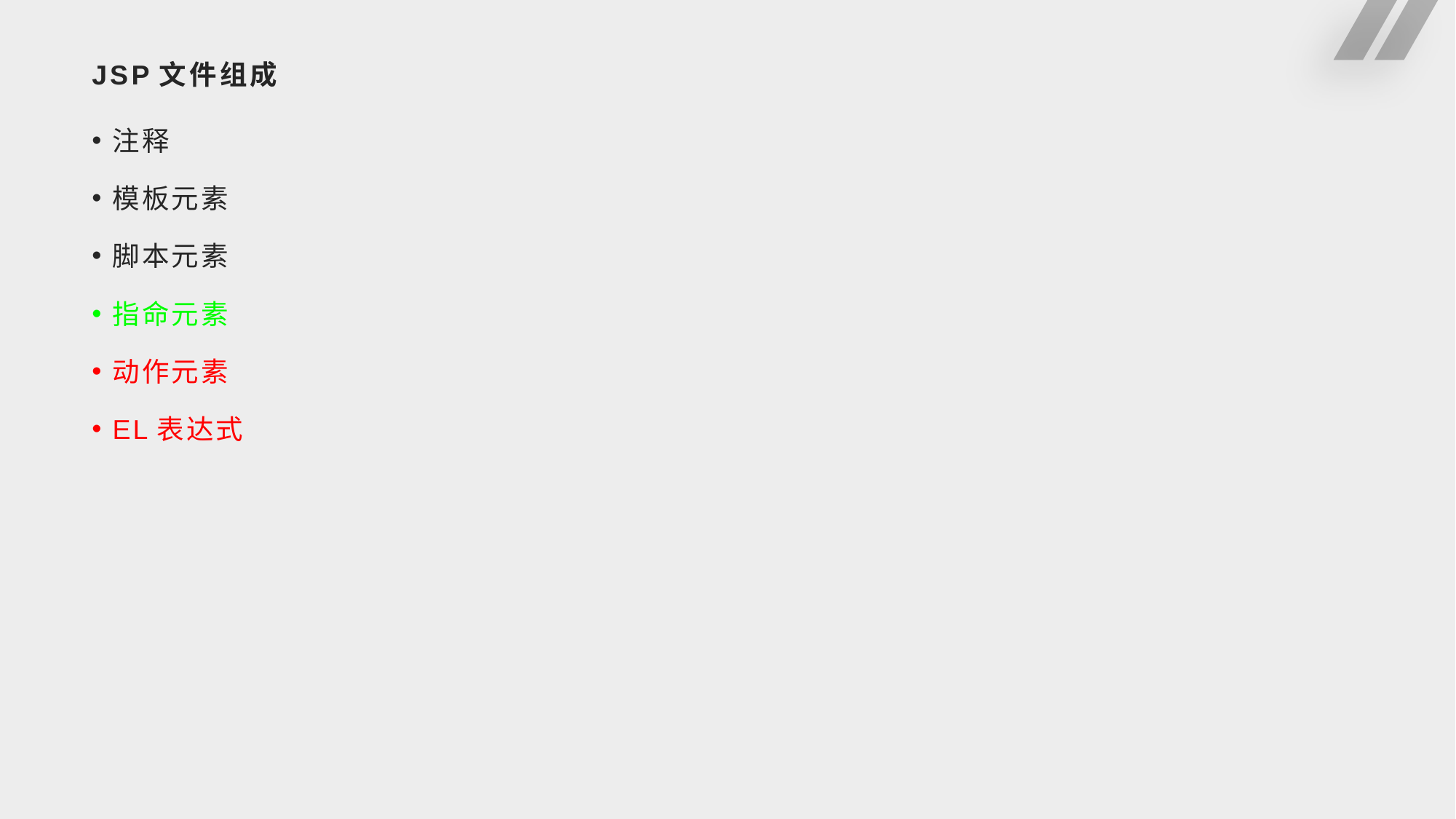

# JSP文件组成
注释
模板元素
脚本元素
指命元素
动作元素
EL表达式